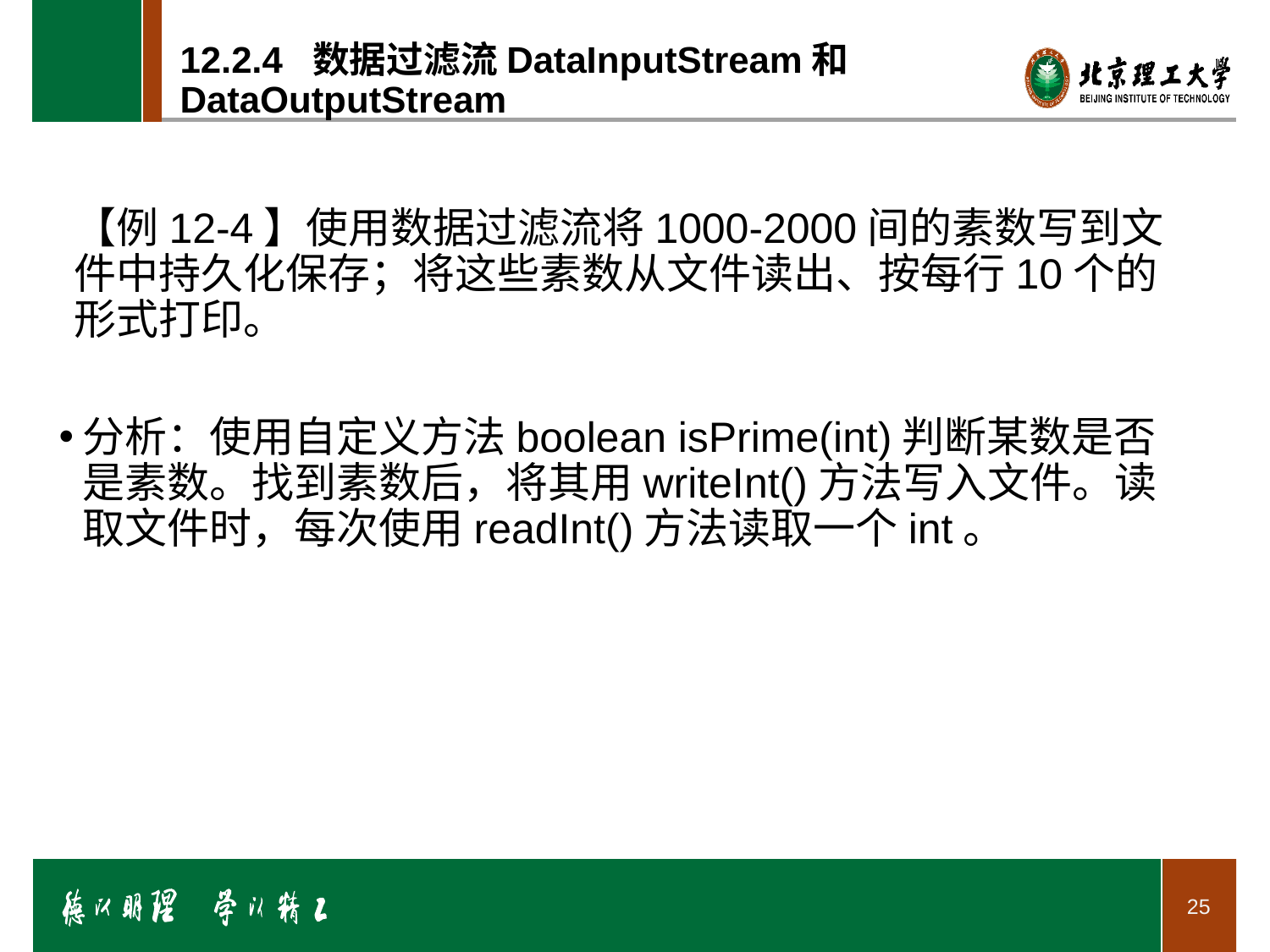

# 12.2.4  数据过滤流DataInputStream和DataOutputStream
【例12-4】使用数据过滤流将1000-2000间的素数写到文件中持久化保存；将这些素数从文件读出、按每行10个的形式打印。

分析：使用自定义方法boolean isPrime(int)判断某数是否是素数。找到素数后，将其用writeInt()方法写入文件。读取文件时，每次使用readInt()方法读取一个int。